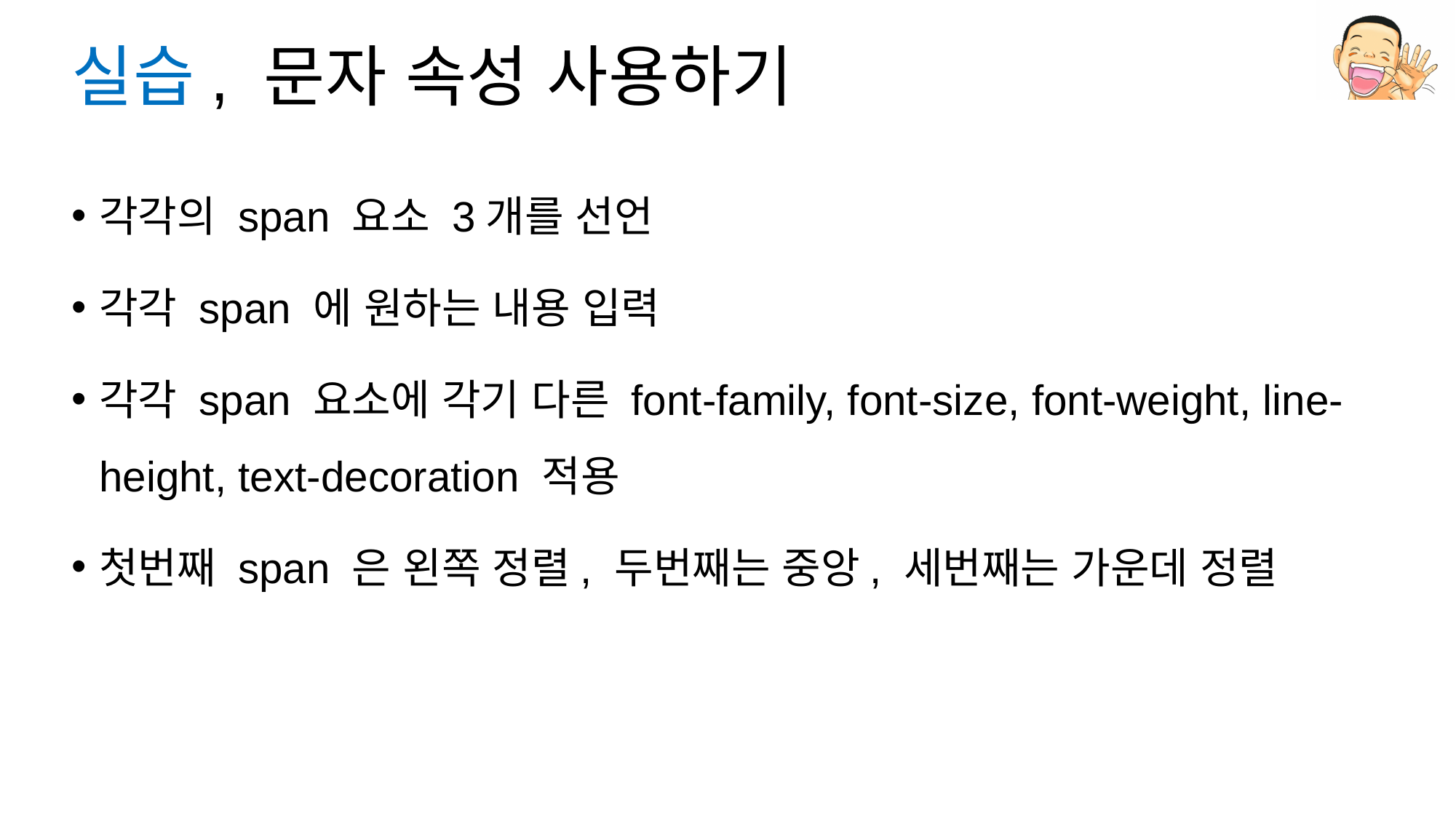

# 실습, 문자 속성 사용하기
각각의 span 요소 3개를 선언
각각 span 에 원하는 내용 입력
각각 span 요소에 각기 다른 font-family, font-size, font-weight, line-height, text-decoration 적용
첫번째 span 은 왼쪽 정렬, 두번째는 중앙, 세번째는 가운데 정렬